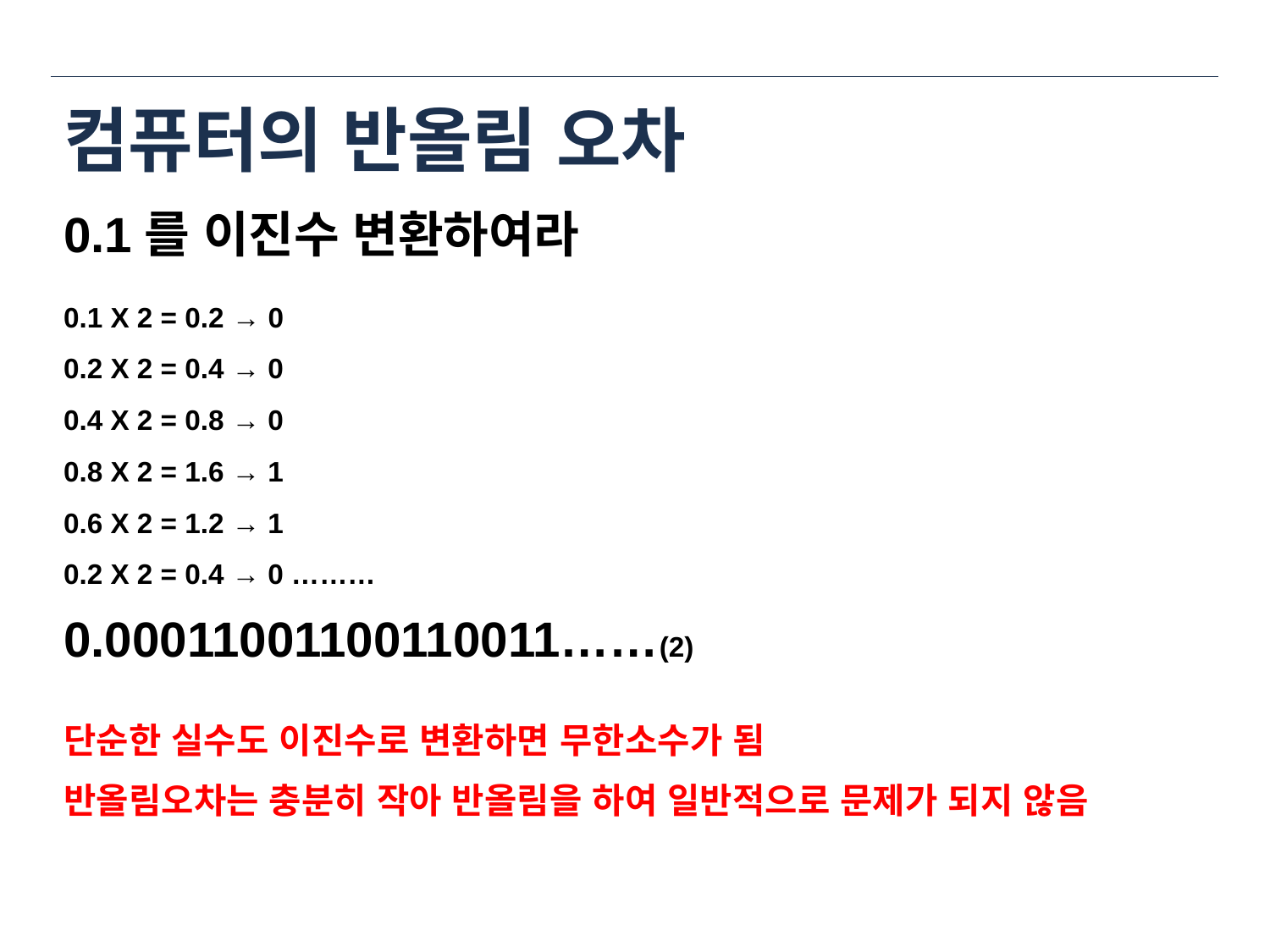

# 컴퓨터의 반올림 오차
0.1를 이진수 변환하여라
0.1 X 2 = 0.2 → 0
0.2 X 2 = 0.4 → 0
0.4 X 2 = 0.8 → 0
0.8 X 2 = 1.6 → 1
0.6 X 2 = 1.2 → 1
0.2 X 2 = 0.4 → 0 ………
0.00011001100110011……(2)
단순한 실수도 이진수로 변환하면 무한소수가 됨
반올림오차는 충분히 작아 반올림을 하여 일반적으로 문제가 되지 않음